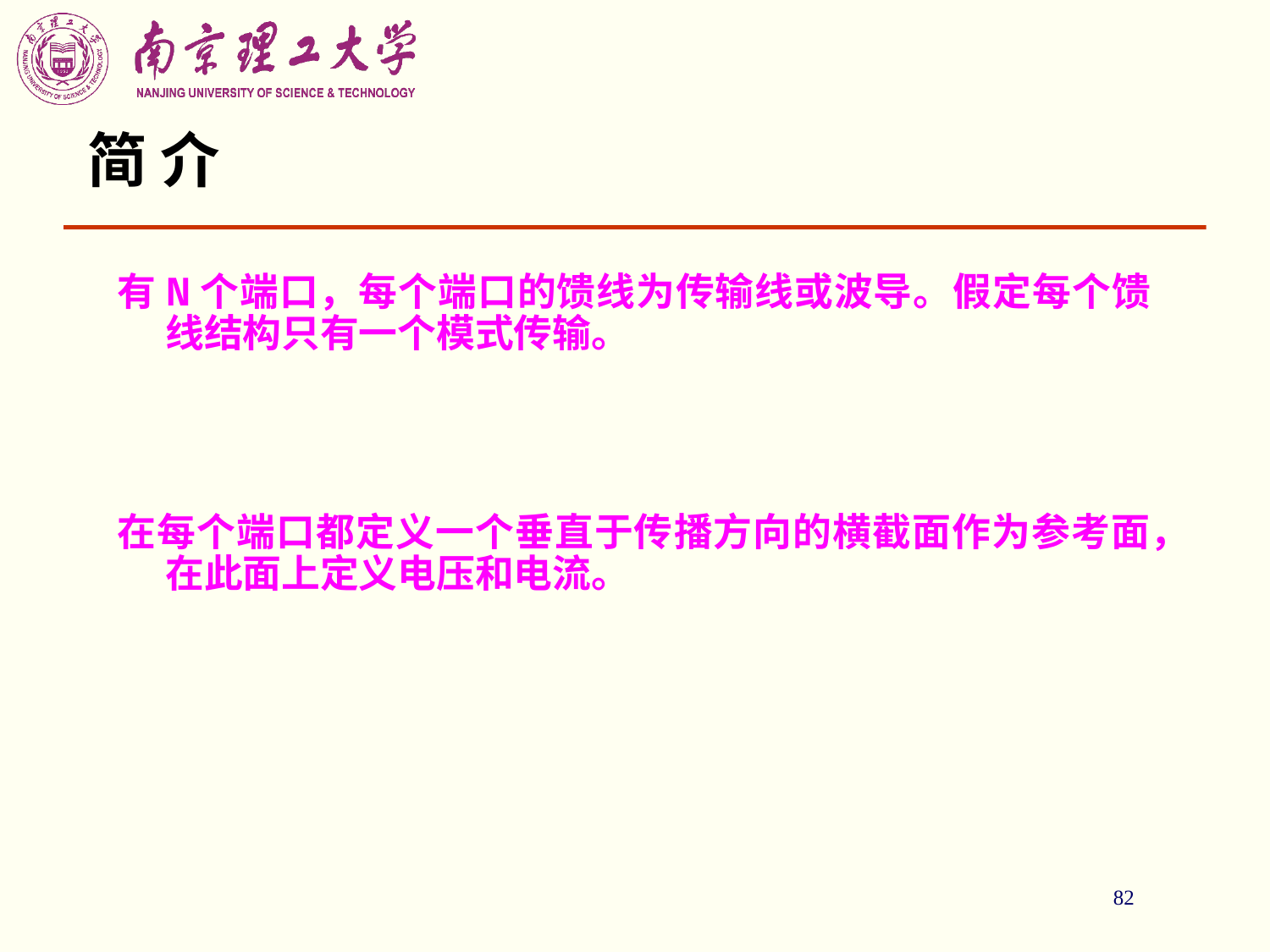

82
# 简 介
有N个端口，每个端口的馈线为传输线或波导。假定每个馈线结构只有一个模式传输。

在每个端口都定义一个垂直于传播方向的横截面作为参考面，在此面上定义电压和电流。